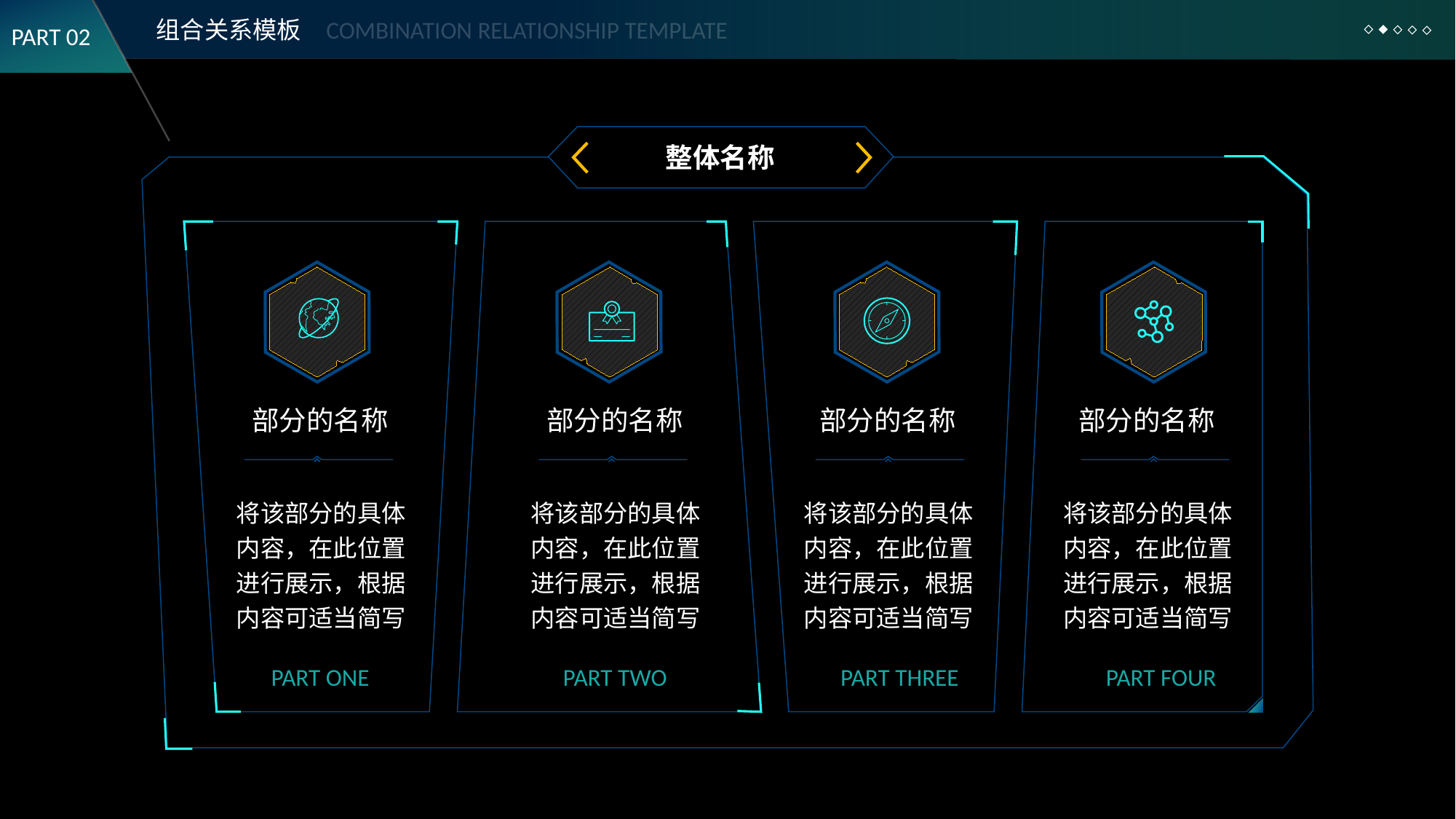

组合关系模板
COMBINATION RELATIONSHIP TEMPLATE
PART 02

整体名称

部分的名称

将该部分的具体内容，在此位置进行展示，根据内容可适当简写
PART ONE

部分的名称

将该部分的具体内容，在此位置进行展示，根据内容可适当简写
PART TWO

部分的名称

将该部分的具体内容，在此位置进行展示，根据内容可适当简写
PART THREE

部分的名称

将该部分的具体内容，在此位置进行展示，根据内容可适当简写
PART FOUR